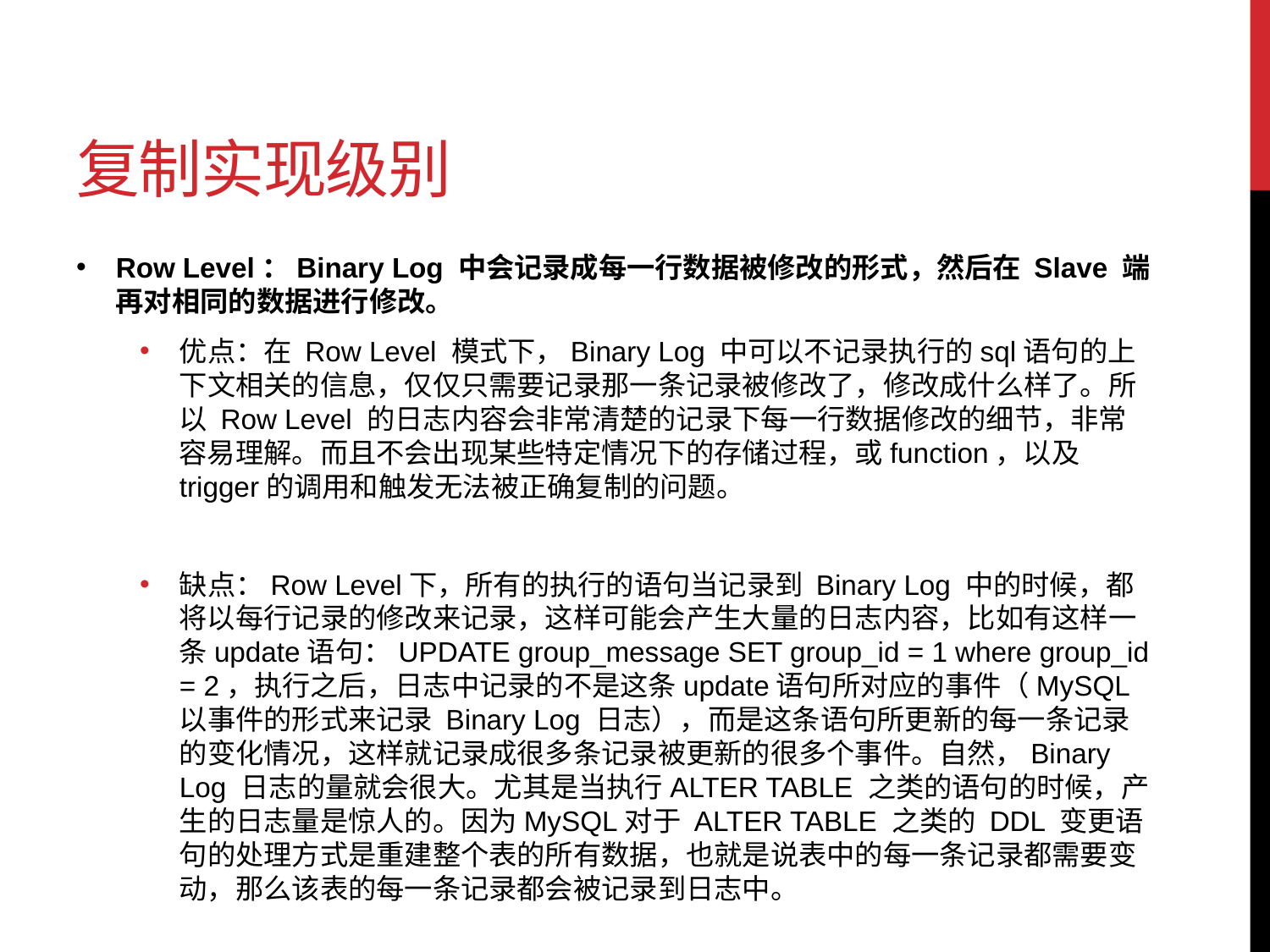

# 复制实现级别
Row Level：Binary Log 中会记录成每一行数据被修改的形式，然后在 Slave 端再对相同的数据进行修改。
优点：在 Row Level 模式下，Binary Log 中可以不记录执行的sql语句的上下文相关的信息，仅仅只需要记录那一条记录被修改了，修改成什么样了。所以 Row Level 的日志内容会非常清楚的记录下每一行数据修改的细节，非常容易理解。而且不会出现某些特定情况下的存储过程，或function，以及trigger的调用和触发无法被正确复制的问题。

缺点：Row Level下，所有的执行的语句当记录到 Binary Log 中的时候，都将以每行记录的修改来记录，这样可能会产生大量的日志内容，比如有这样一条update语句：UPDATE group_message SET group_id = 1 where group_id = 2，执行之后，日志中记录的不是这条update语句所对应的事件（MySQL以事件的形式来记录 Binary Log 日志），而是这条语句所更新的每一条记录的变化情况，这样就记录成很多条记录被更新的很多个事件。自然，Binary Log 日志的量就会很大。尤其是当执行ALTER TABLE 之类的语句的时候，产生的日志量是惊人的。因为MySQL对于 ALTER TABLE 之类的 DDL 变更语句的处理方式是重建整个表的所有数据，也就是说表中的每一条记录都需要变动，那么该表的每一条记录都会被记录到日志中。